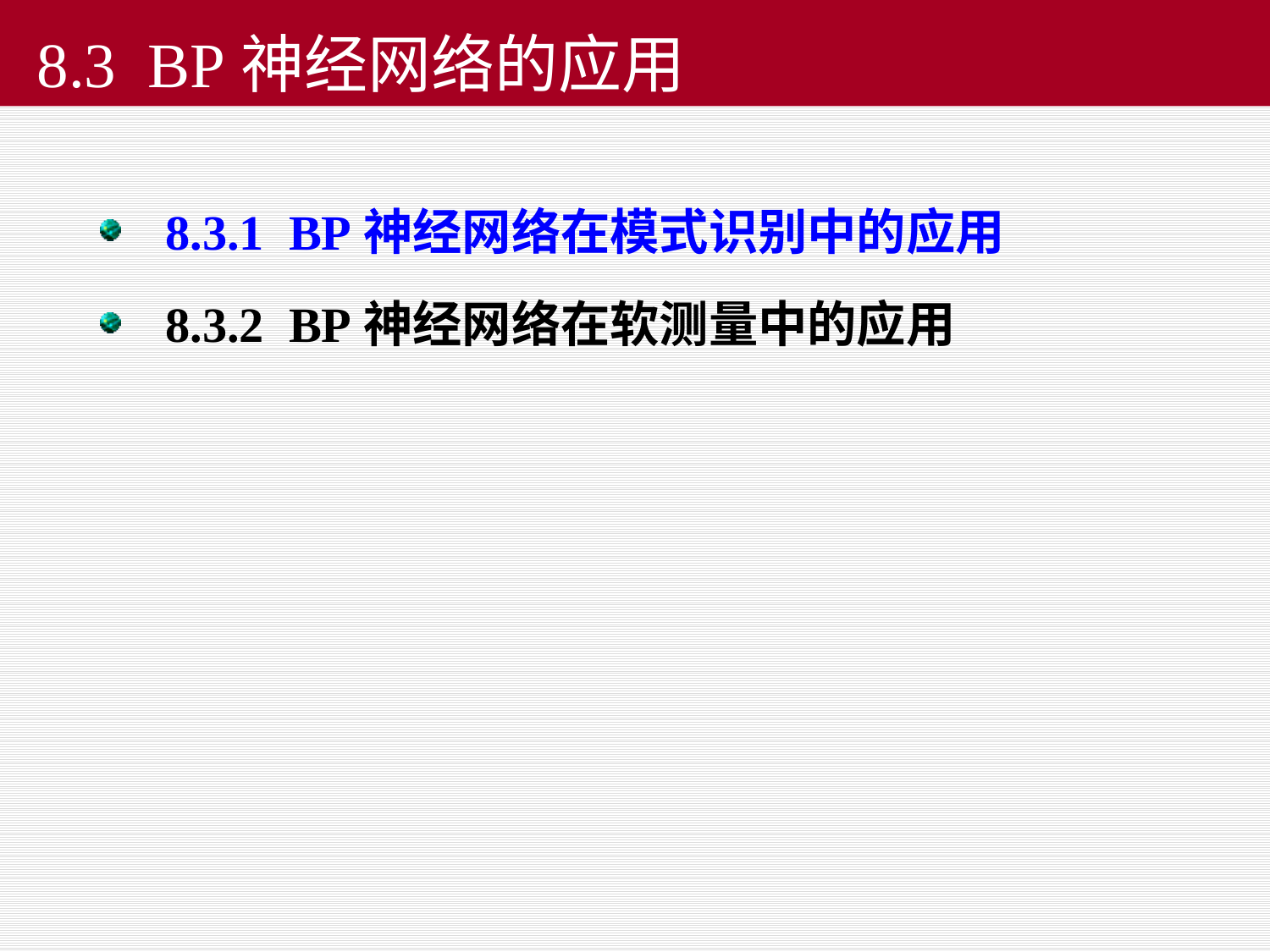

8.3  BP神经网络的应用
8.3.1  BP神经网络在模式识别中的应用
8.3.2  BP神经网络在软测量中的应用

124